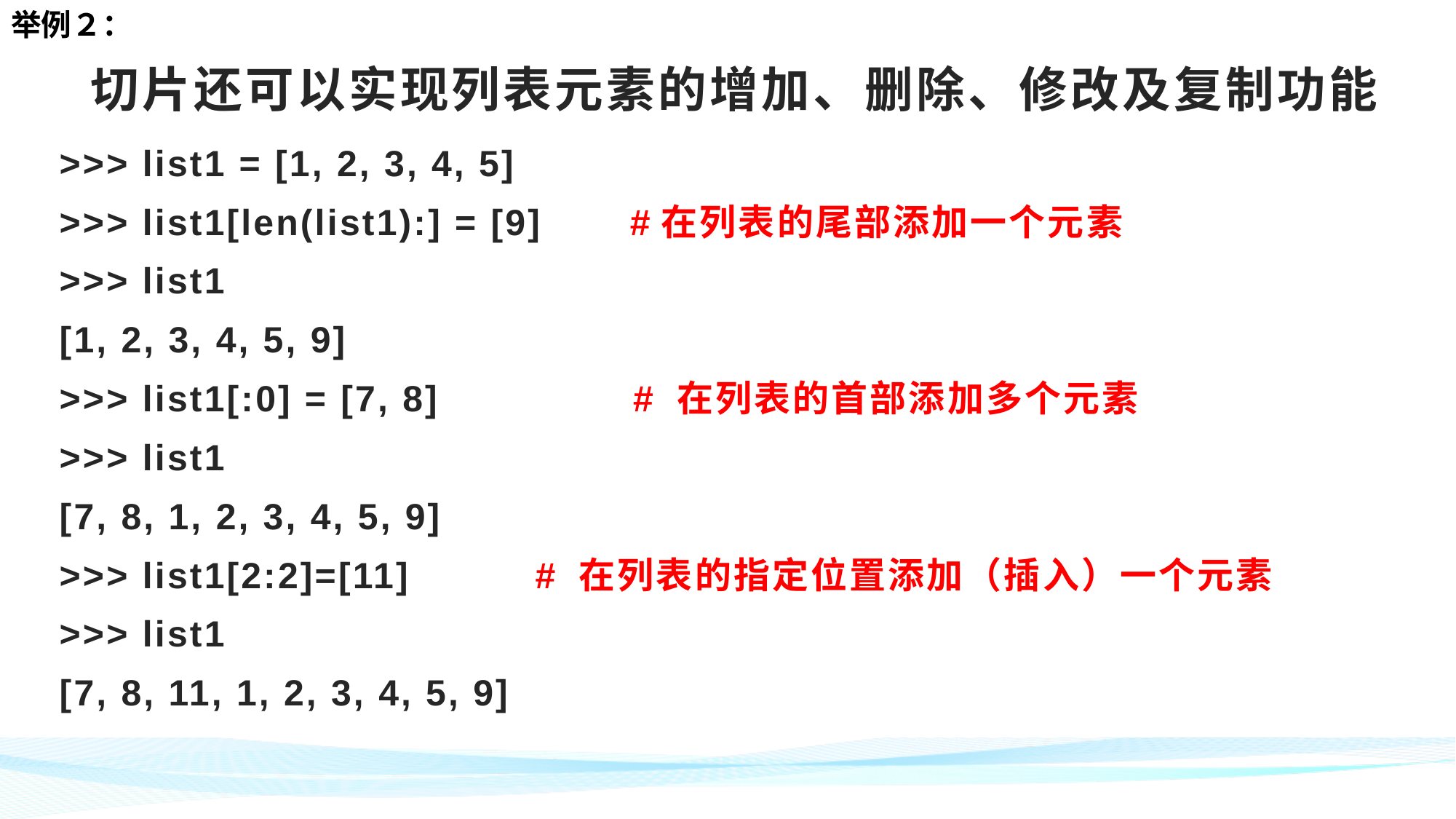

举例２：
# 切片还可以实现列表元素的增加、删除、修改及复制功能
>>> list1 = [1, 2, 3, 4, 5]
>>> list1[len(list1):] = [9]       #在列表的尾部添加一个元素
>>> list1
[1, 2, 3, 4, 5, 9]
>>> list1[:0] = [7, 8]           　# 在列表的首部添加多个元素
>>> list1
[7, 8, 1, 2, 3, 4, 5, 9]
>>> list1[2:2]=[11]          # 在列表的指定位置添加（插入）一个元素
>>> list1
[7, 8, 11, 1, 2, 3, 4, 5, 9]
35